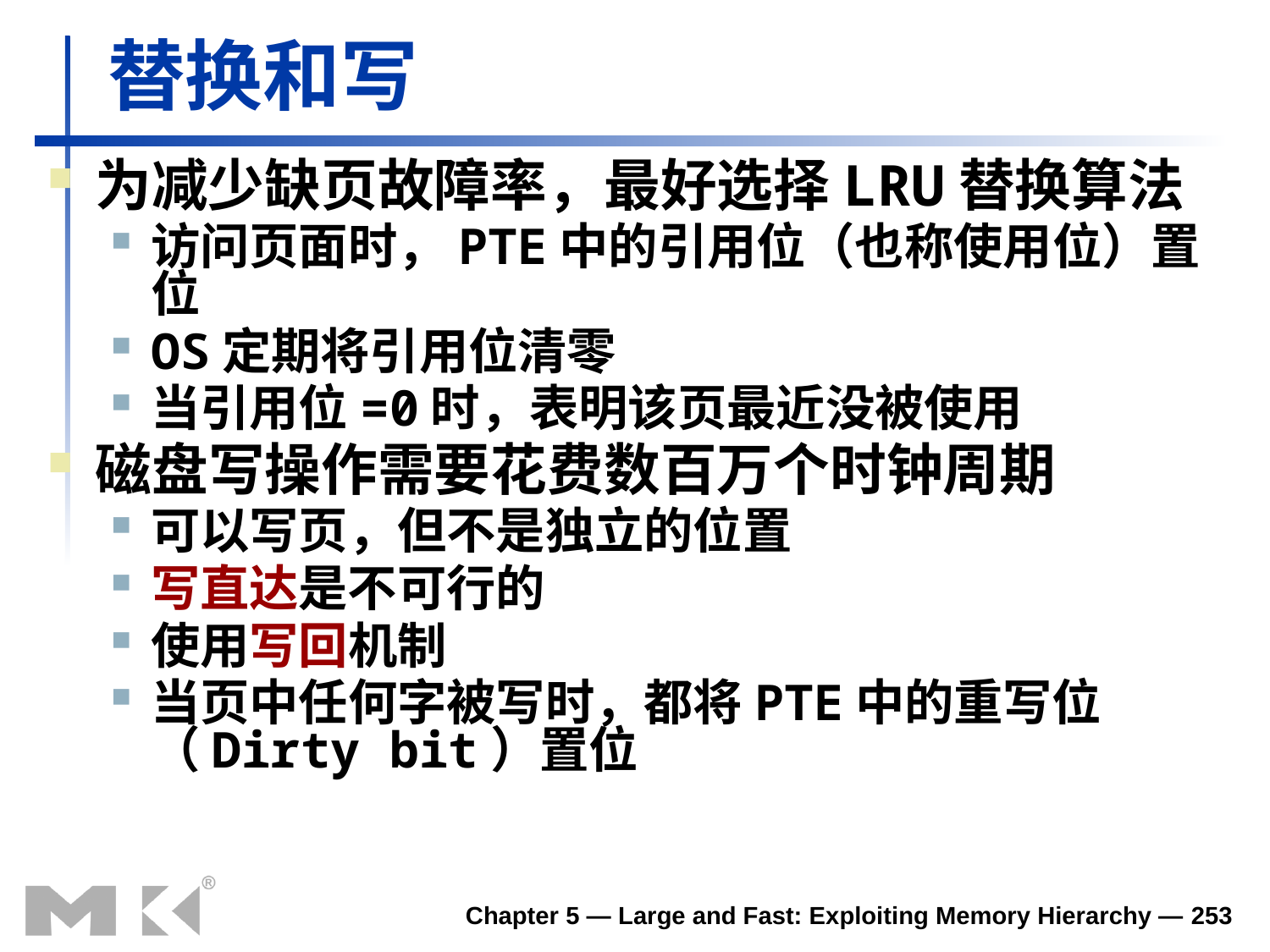

# 替换和写
为减少缺页故障率，最好选择LRU替换算法
访问页面时，PTE中的引用位（也称使用位）置位
OS定期将引用位清零
当引用位=0时，表明该页最近没被使用
磁盘写操作需要花费数百万个时钟周期
可以写页，但不是独立的位置
写直达是不可行的
使用写回机制
当页中任何字被写时，都将PTE中的重写位（Dirty bit）置位
Chapter 5 — Large and Fast: Exploiting Memory Hierarchy — 253